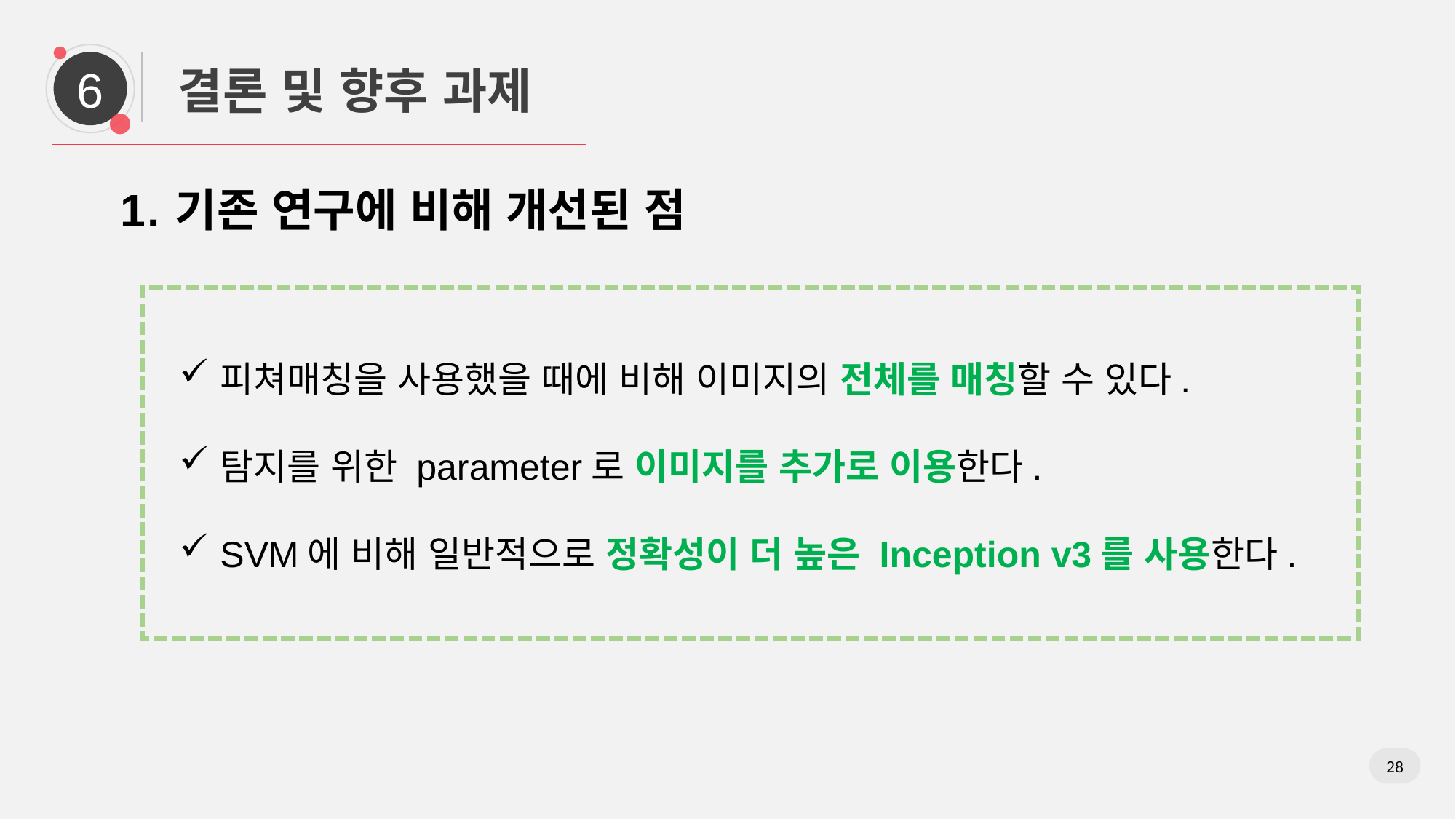

6

결론 및 향후 과제
기존 연구에 비해 개선된 점

피쳐매칭을 사용했을 때에 비해 이미지의 전체를 매칭할 수 있다.

탐지를 위한 parameter로 이미지를 추가로 이용한다.

SVM에 비해 일반적으로 정확성이 더 높은 Inception v3를 사용한다.

28